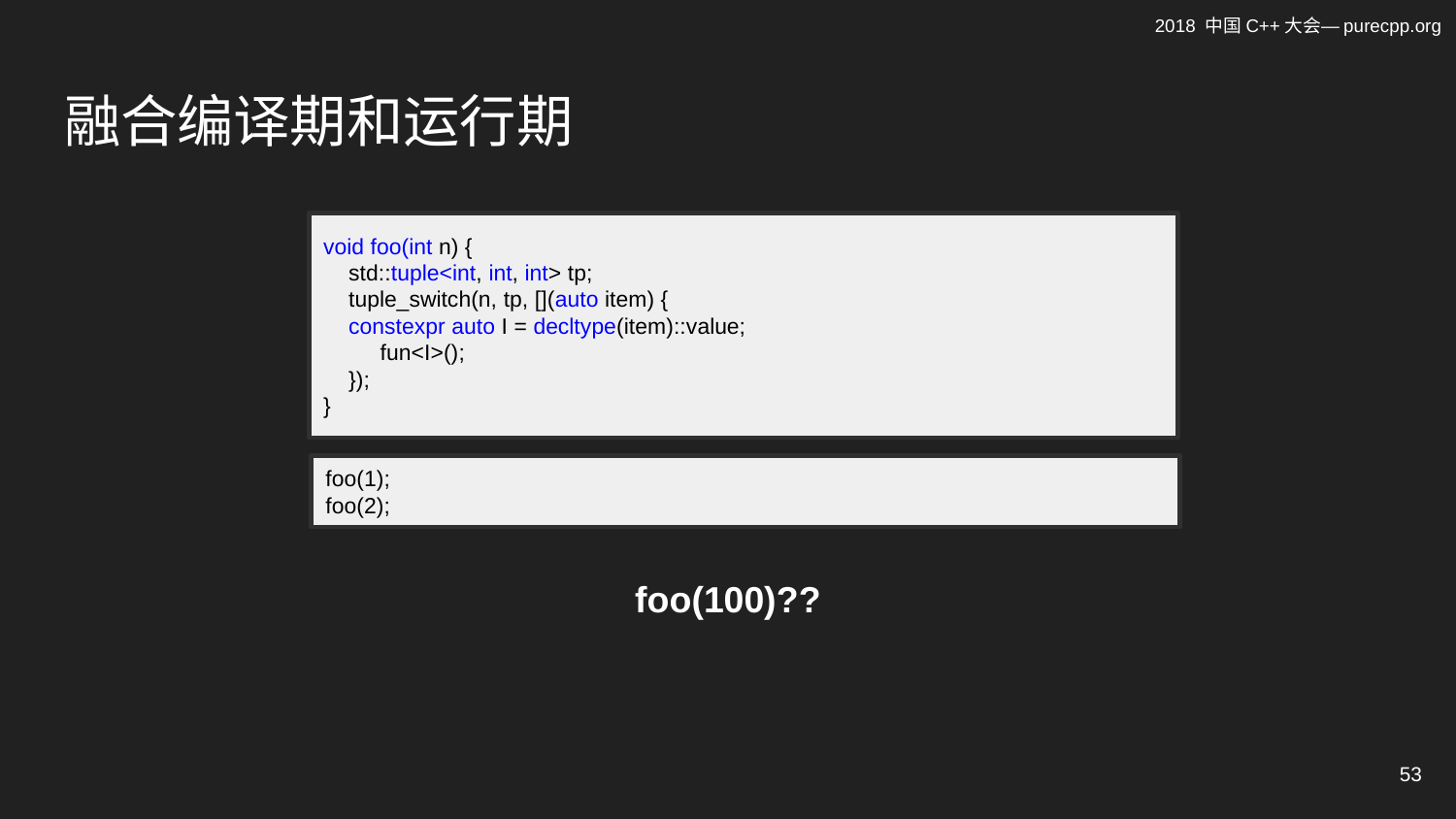

# 融合编译期和运行期

void foo(int n) {
    std::tuple<int, int, int> tp;
    tuple_switch(n, tp, [](auto item) {
    constexpr auto I = decltype(item)::value;
         fun<I>();
    });
}
foo(1);
foo(2);
foo(100)??
53